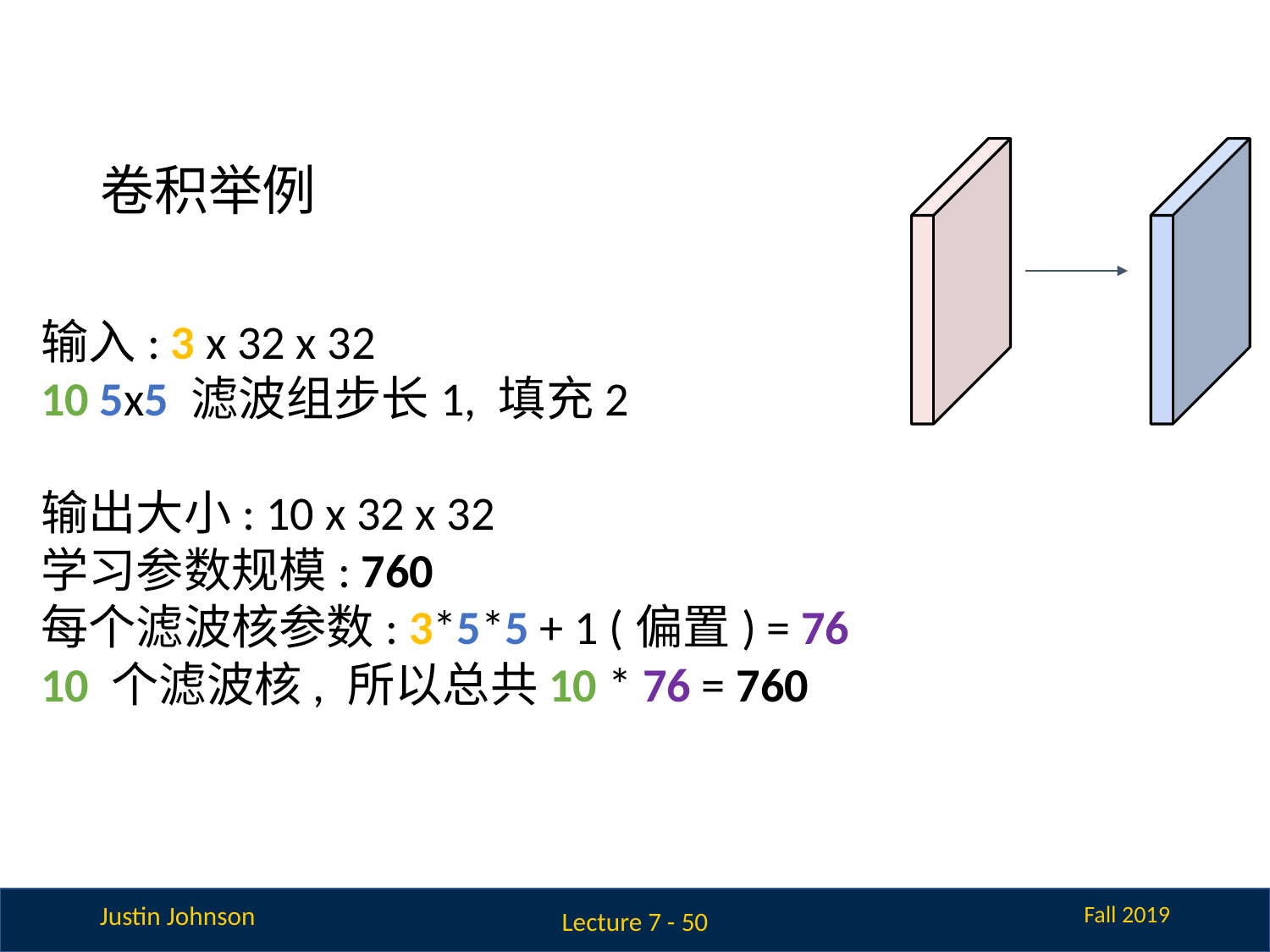

# 卷积举例
输入: 3 x 32 x 32
10 5x5 滤波组步长1, 填充2

输出大小: 10 x 32 x 32
学习参数规模: 760
每个滤波核参数: 3*5*5 + 1 (偏置) = 76
10 个滤波核, 所以总共10 * 76 = 760
Lecture 7 - 50